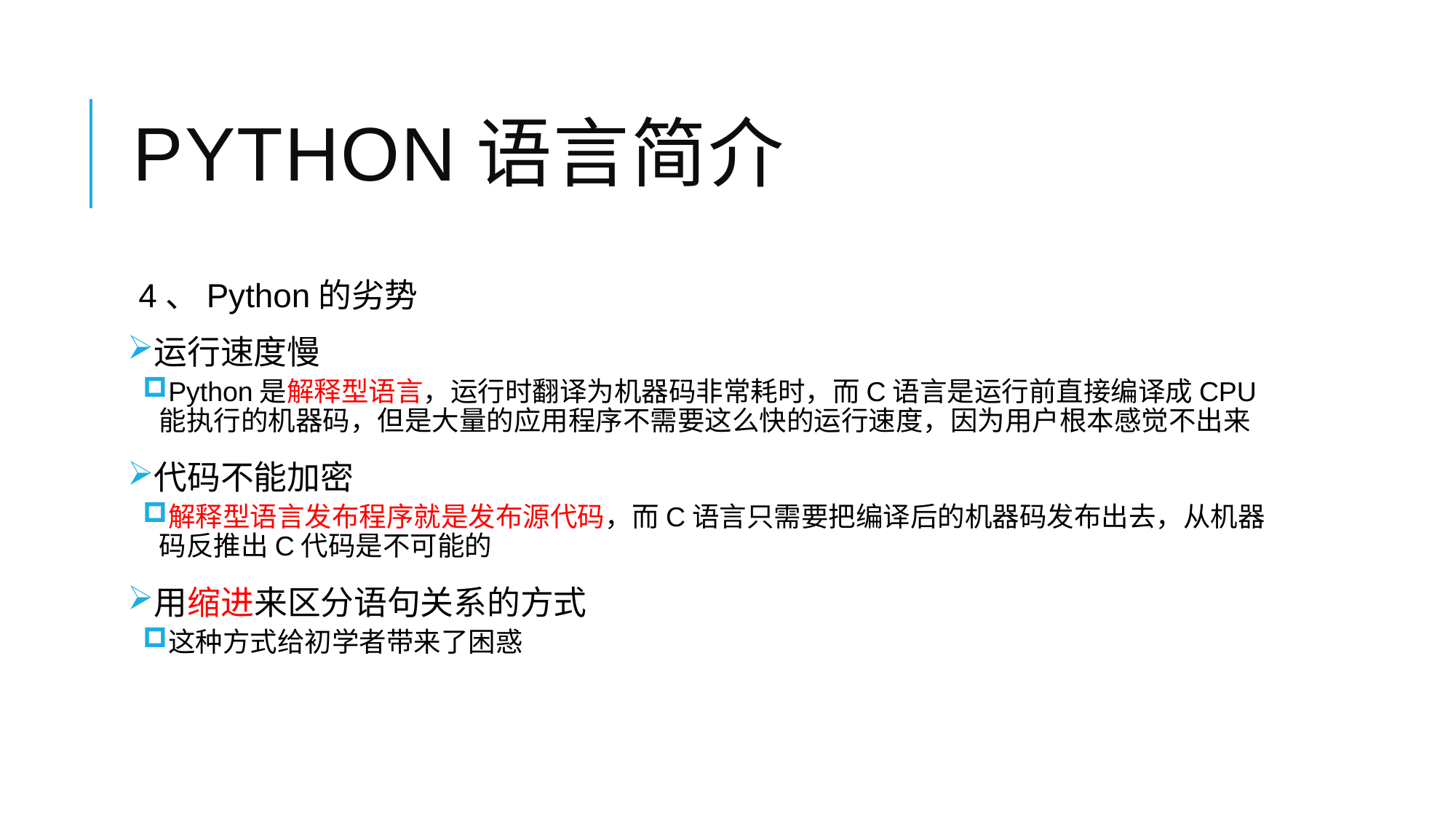

# Python语言简介
4、Python的劣势
运行速度慢
Python是解释型语言，运行时翻译为机器码非常耗时，而C语言是运行前直接编译成CPU能执行的机器码，但是大量的应用程序不需要这么快的运行速度，因为用户根本感觉不出来
代码不能加密
解释型语言发布程序就是发布源代码，而C语言只需要把编译后的机器码发布出去，从机器码反推出C代码是不可能的
用缩进来区分语句关系的方式
这种方式给初学者带来了困惑